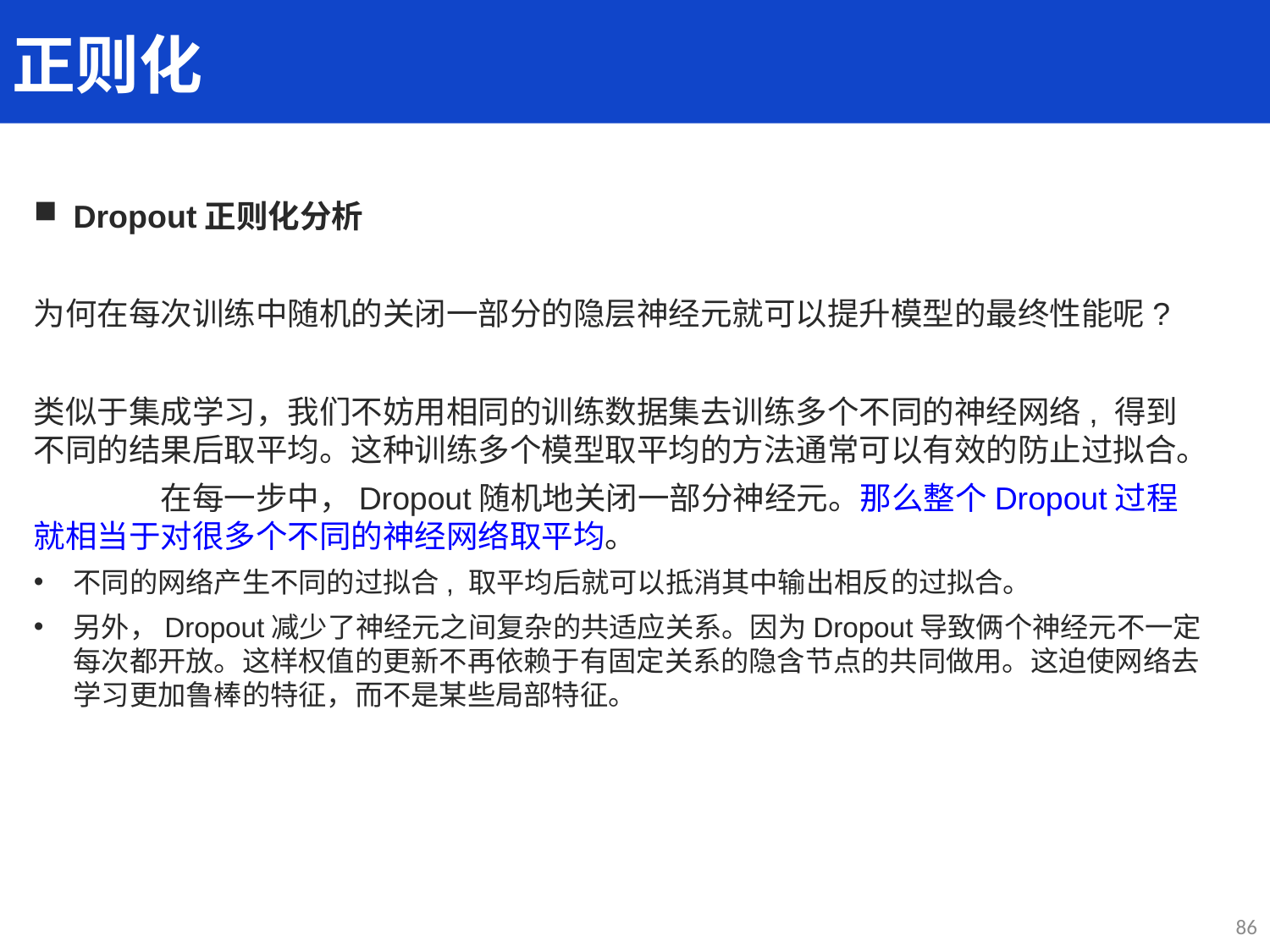

正则化

Dropout正则化分析

为何在每次训练中随机的关闭一部分的隐层神经元就可以提升模型的最终性能呢?

类似于集成学习，我们不妨用相同的训练数据集去训练多个不同的神经网络, 得到不同的结果后取平均。这种训练多个模型取平均的方法通常可以有效的防止过拟合。
	在每一步中，Dropout随机地关闭一部分神经元。那么整个Dropout过程就相当于对很多个不同的神经网络取平均。
不同的网络产生不同的过拟合, 取平均后就可以抵消其中输出相反的过拟合。
另外，Dropout减少了神经元之间复杂的共适应关系。因为Dropout导致俩个神经元不一定每次都开放。这样权值的更新不再依赖于有固定关系的隐含节点的共同做用。这迫使网络去学习更加鲁棒的特征，而不是某些局部特征。
86